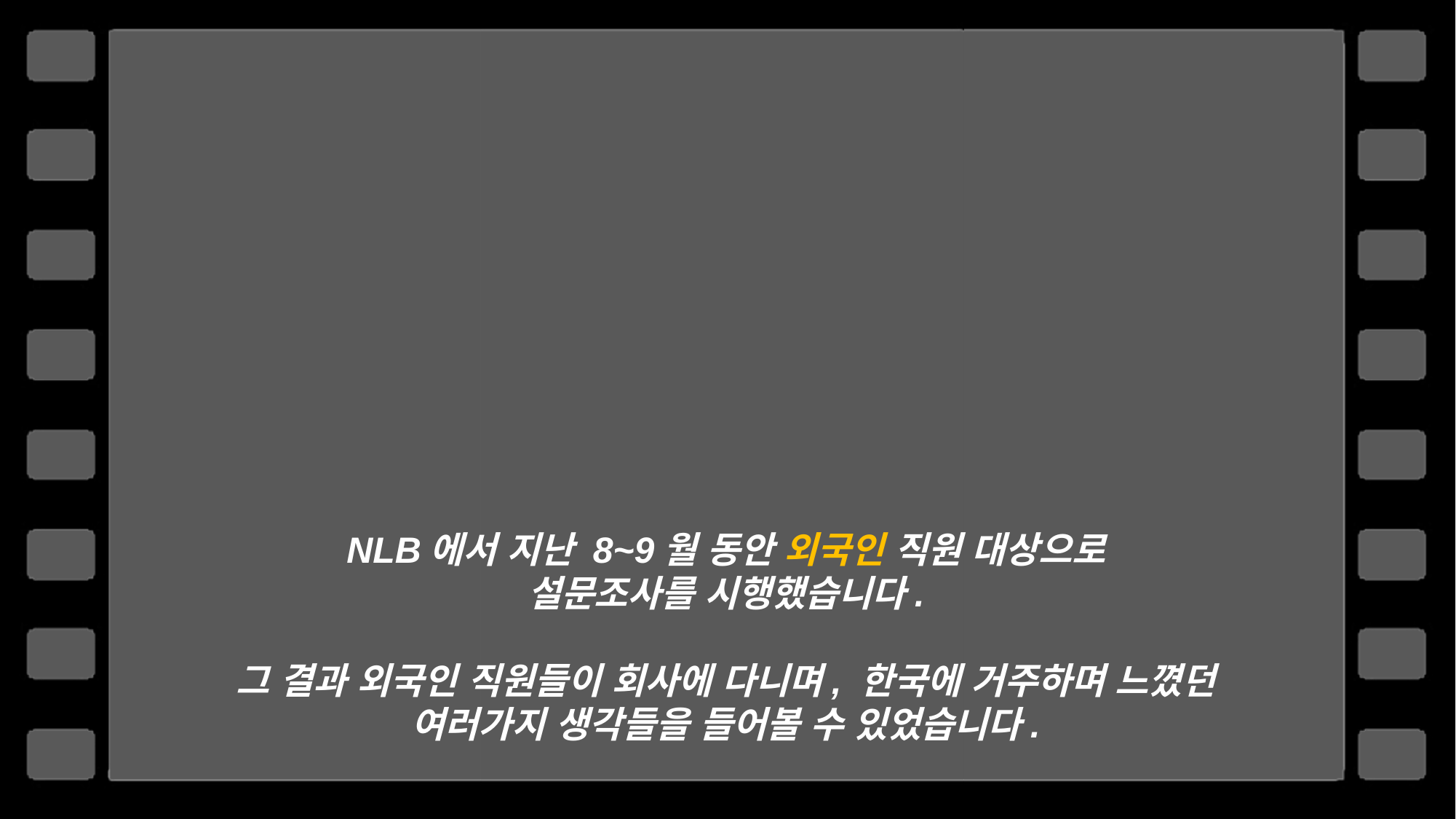

NLB에서 지난 8~9월 동안 외국인 직원 대상으로
설문조사를 시행했습니다.

그 결과 외국인 직원들이 회사에 다니며, 한국에 거주하며 느꼈던
여러가지 생각들을 들어볼 수 있었습니다.